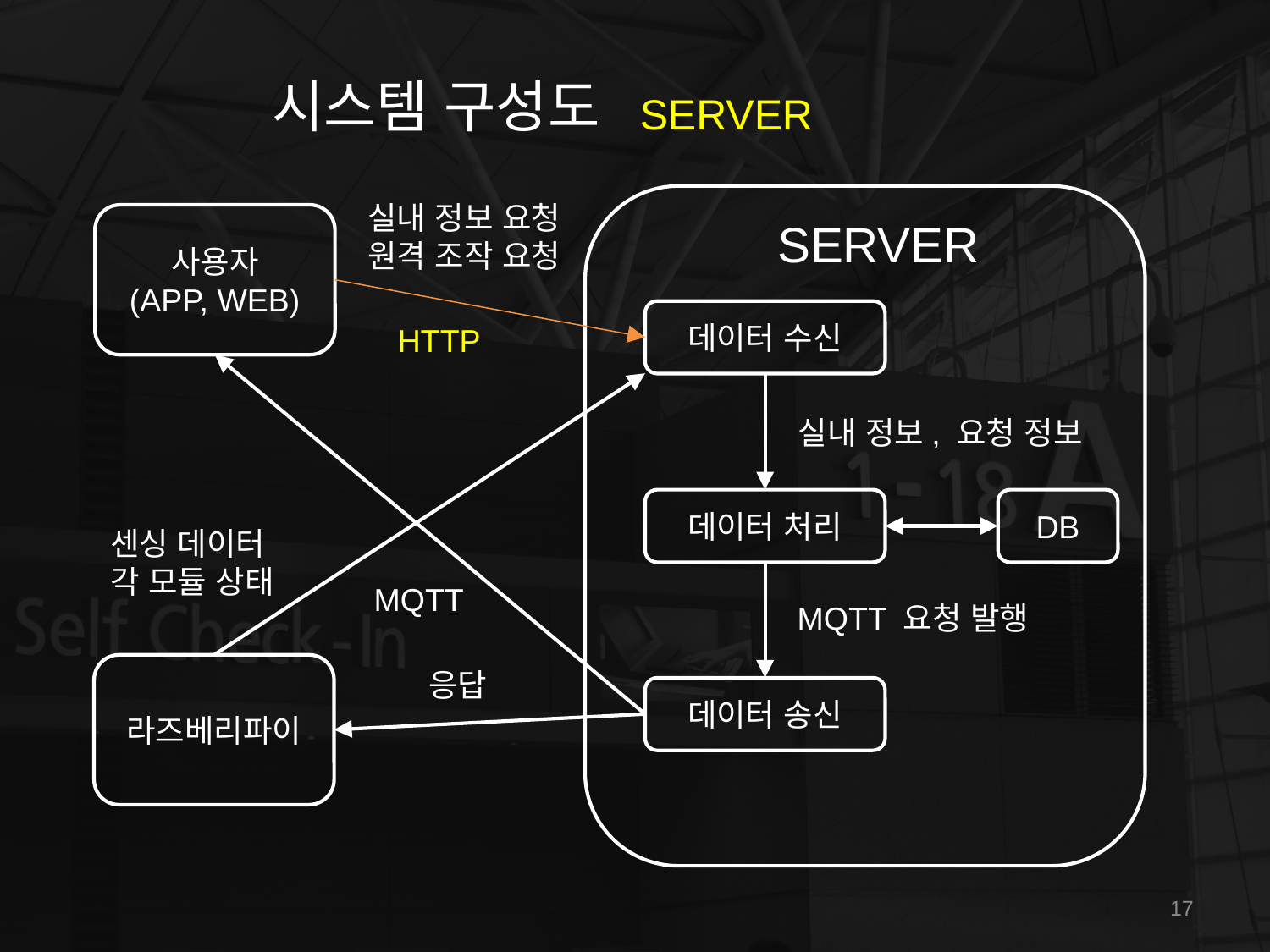

시스템 구성도
SERVER

실내 정보 요청
원격 조작 요청
사용자
(APP, WEB)
SERVER
데이터 수신
HTTP
실내 정보, 요청 정보
데이터 처리
DB
센싱 데이터
각 모듈 상태
MQTT
MQTT 요청 발행
라즈베리파이
응답
데이터 송신
17